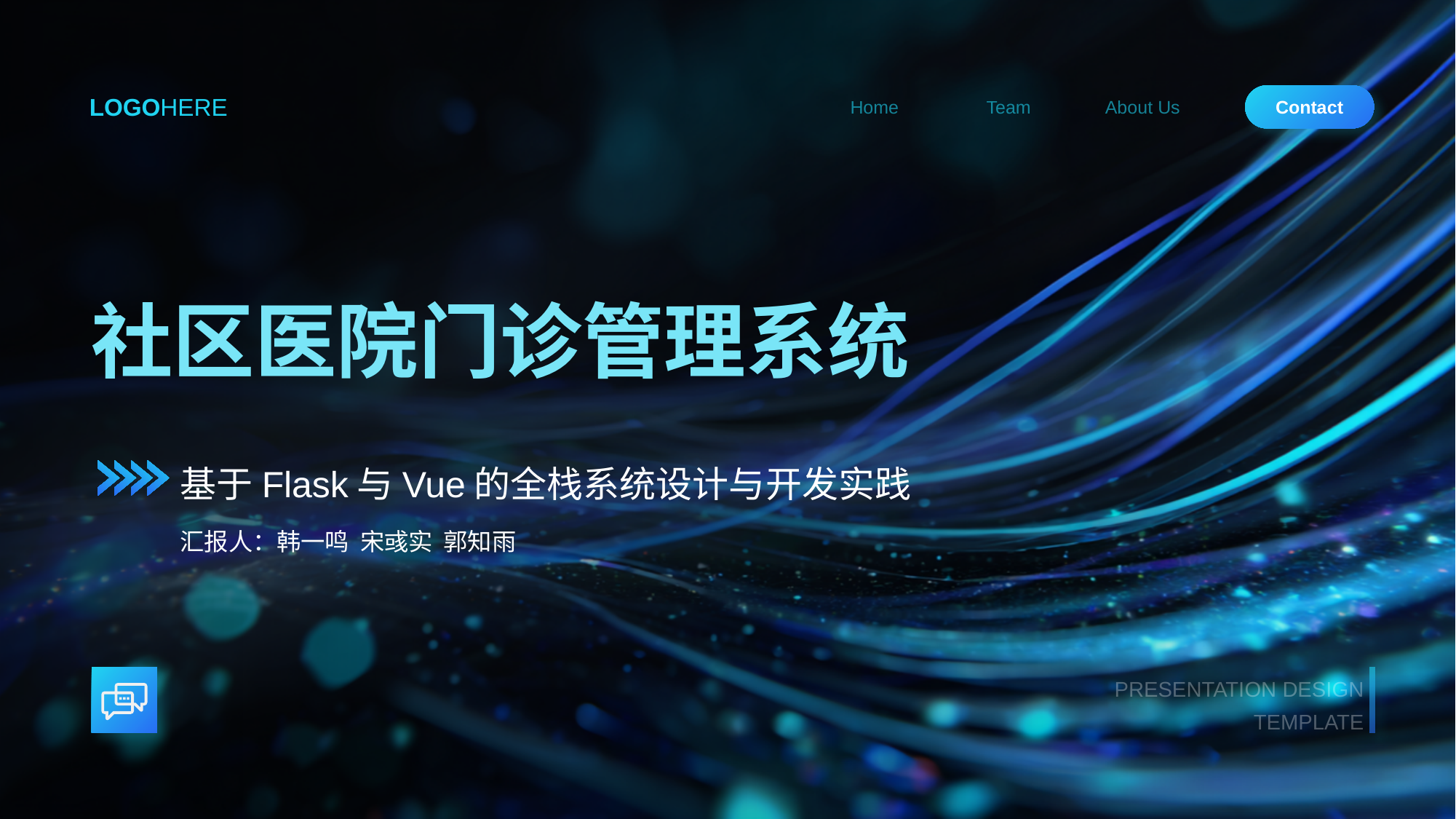

# 社区医院门诊管理系统
基于Flask与Vue的全栈系统设计与开发实践
汇报人：韩一鸣  宋彧实  郭知雨